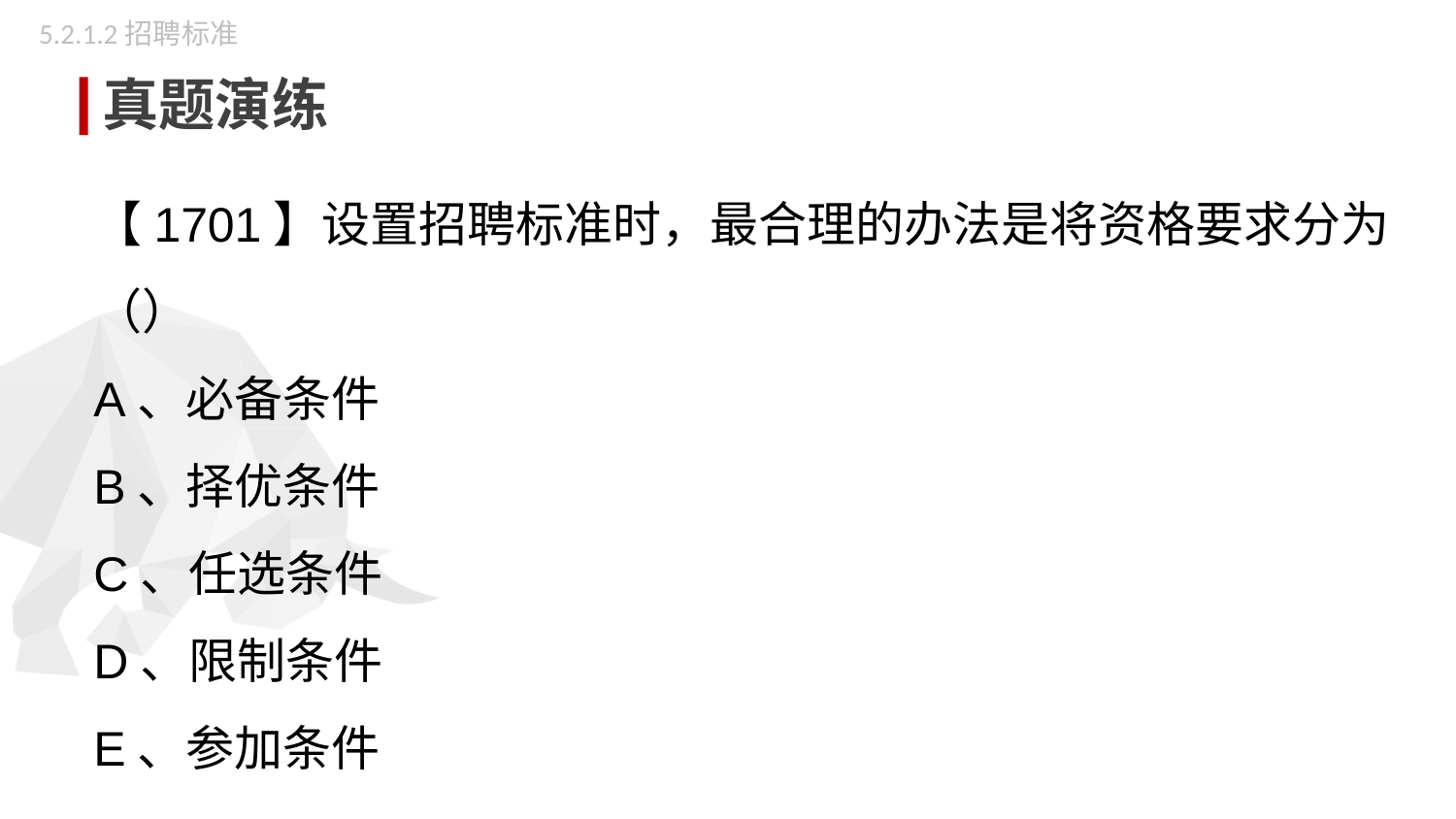

5.2.1.2招聘标准

真题演练
【1701】设置招聘标准时，最合理的办法是将资格要求分为（）
A、必备条件
B、择优条件
C、任选条件
D、限制条件
E、参加条件